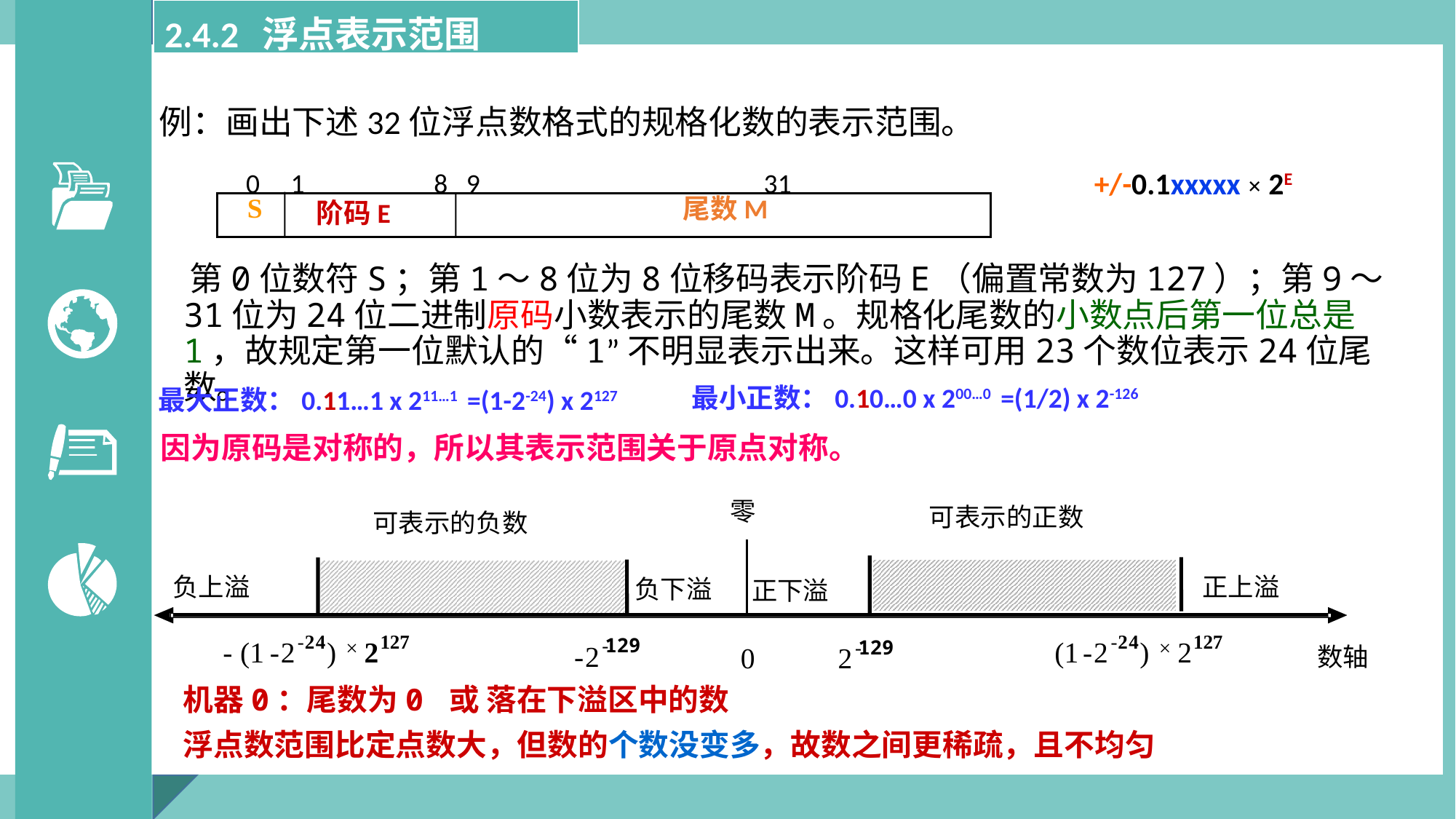

| 2.4.2 浮点表示范围 |
| --- |
例：画出下述32位浮点数格式的规格化数的表示范围。
         0     1                     8   9                                              31

   第0位数符S；第1～8位为8位移码表示阶码E（偏置常数为127）；第9～31位为24位二进制原码小数表示的尾数M。规格化尾数的小数点后第一位总是1，故规定第一位默认的“1”不明显表示出来。这样可用23个数位表示24位尾数。
+/-0.1xxxxx × 2E
S
尾数M
阶码E

最小正数：0.10…0 x 200…0  =(1/2) x 2-126
最大正数：0.11…1 x 211…1  =(1-2-24) x 2127
因为原码是对称的，所以其表示范围关于原点对称。

零

可表示的正数

可表示的负数

负上溢
正上溢

负下溢

正下溢

-
2
4
127

-
2
4
127

-
129

-
 (1
-
2
)

×
2
(1
-
2
)

×
2
-
129

-
2

0

2
数轴
机器0：尾数为0 或 落在下溢区中的数
浮点数范围比定点数大，但数的个数没变多，故数之间更稀疏，且不均匀